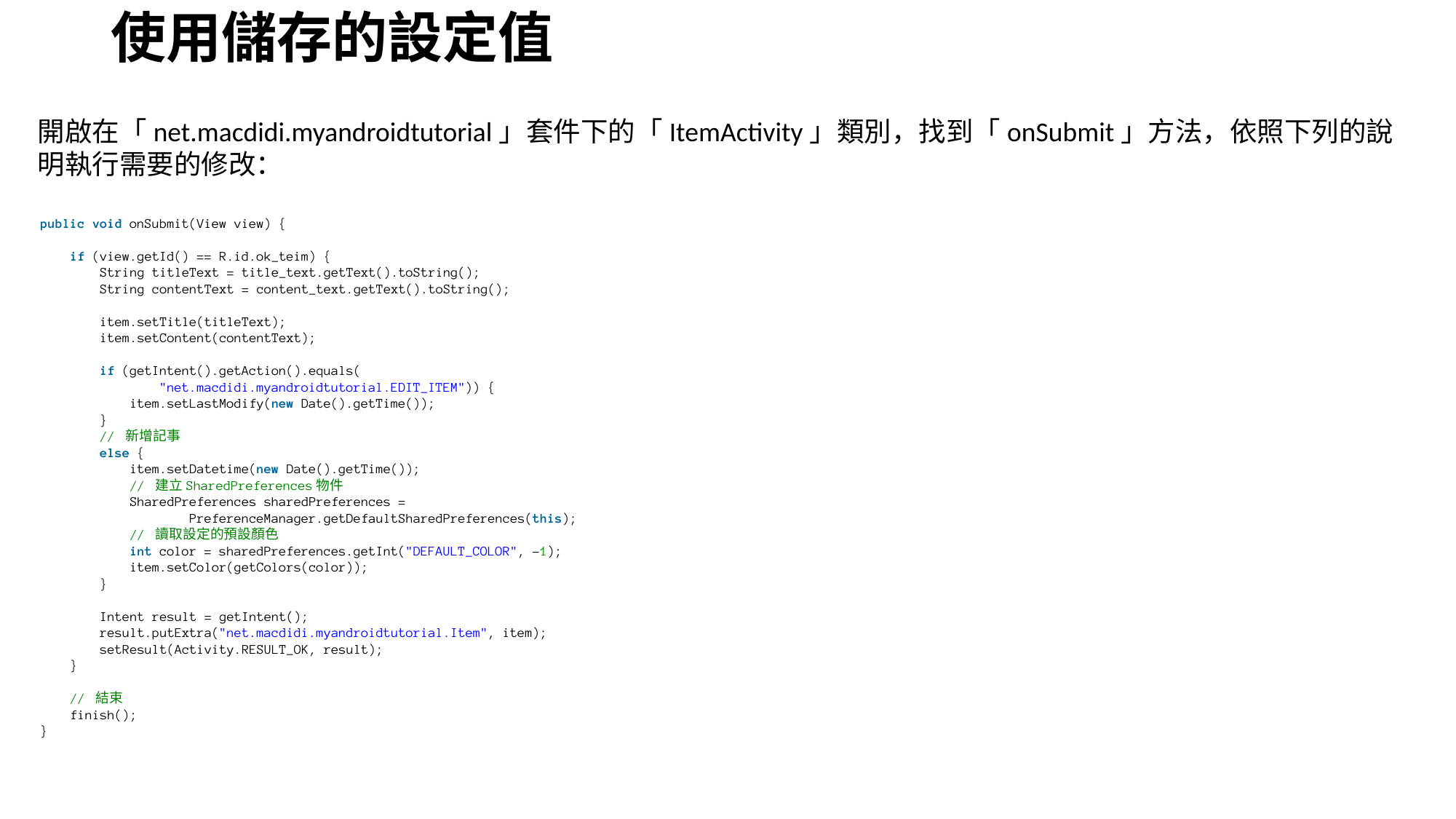

# 使用儲存的設定值
開啟在「net.macdidi.myandroidtutorial」套件下的「ItemActivity」類別，找到「onSubmit」方法，依照下列的說明執行需要的修改：
public void onSubmit(View view) {

    if (view.getId() == R.id.ok_teim) {
        String titleText = title_text.getText().toString();
        String contentText = content_text.getText().toString();

        item.setTitle(titleText);
        item.setContent(contentText);

        if (getIntent().getAction().equals(
                "net.macdidi.myandroidtutorial.EDIT_ITEM")) {
            item.setLastModify(new Date().getTime());
        }
        // 新增記事
        else {
            item.setDatetime(new Date().getTime());
            // 建立SharedPreferences物件
            SharedPreferences sharedPreferences =
                    PreferenceManager.getDefaultSharedPreferences(this);
            // 讀取設定的預設顏色
            int color = sharedPreferences.getInt("DEFAULT_COLOR", -1);
            item.setColor(getColors(color));
        }

        Intent result = getIntent();
        result.putExtra("net.macdidi.myandroidtutorial.Item", item);
        setResult(Activity.RESULT_OK, result);
    }

    // 結束
    finish();
}